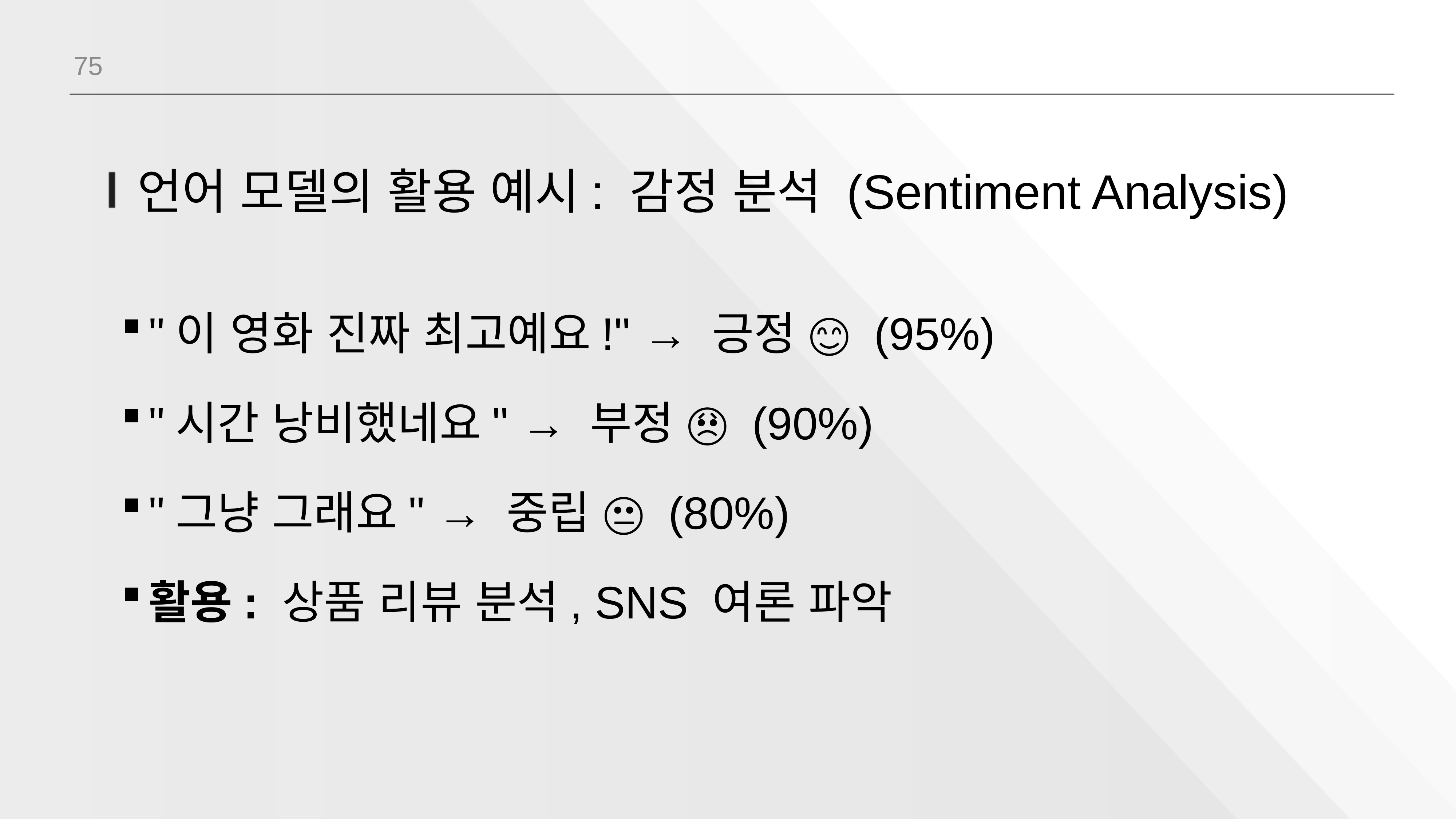

75
# 언어 모델의 활용 예시: 감정 분석 (Sentiment Analysis)
"이 영화 진짜 최고예요!" → 긍정 😊 (95%)
"시간 낭비했네요" → 부정 😞 (90%)
"그냥 그래요" → 중립 😐 (80%)
활용: 상품 리뷰 분석, SNS 여론 파악